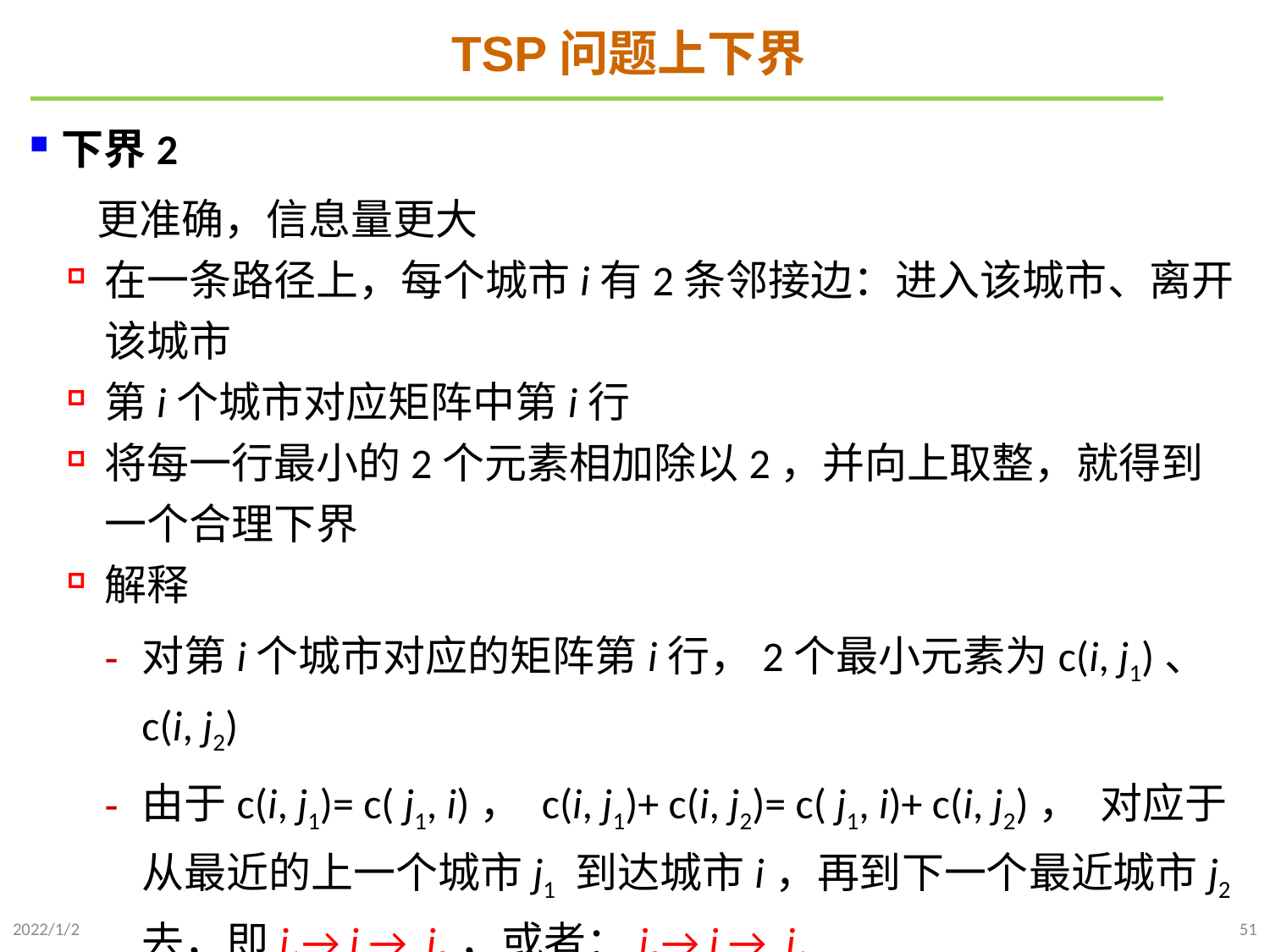

# TSP问题上下界
下界2
      更准确，信息量更大
在一条路径上，每个城市i有2条邻接边：进入该城市、离开该城市
第i个城市对应矩阵中第i行
将每一行最小的2个元素相加除以2，并向上取整，就得到一个合理下界
解释
对第i个城市对应的矩阵第i行，2个最小元素为c(i, j1)、 c(i, j2)
由于c(i, j1)= c( j1, i)， c(i, j1)+ c(i, j2)= c( j1, i)+ c(i, j2)，  对应于从最近的上一个城市j1 到达城市i，再到下一个最近城市j2去，即j1→ i →  j2，或者：j2→ i →  j1

2022/1/2
51